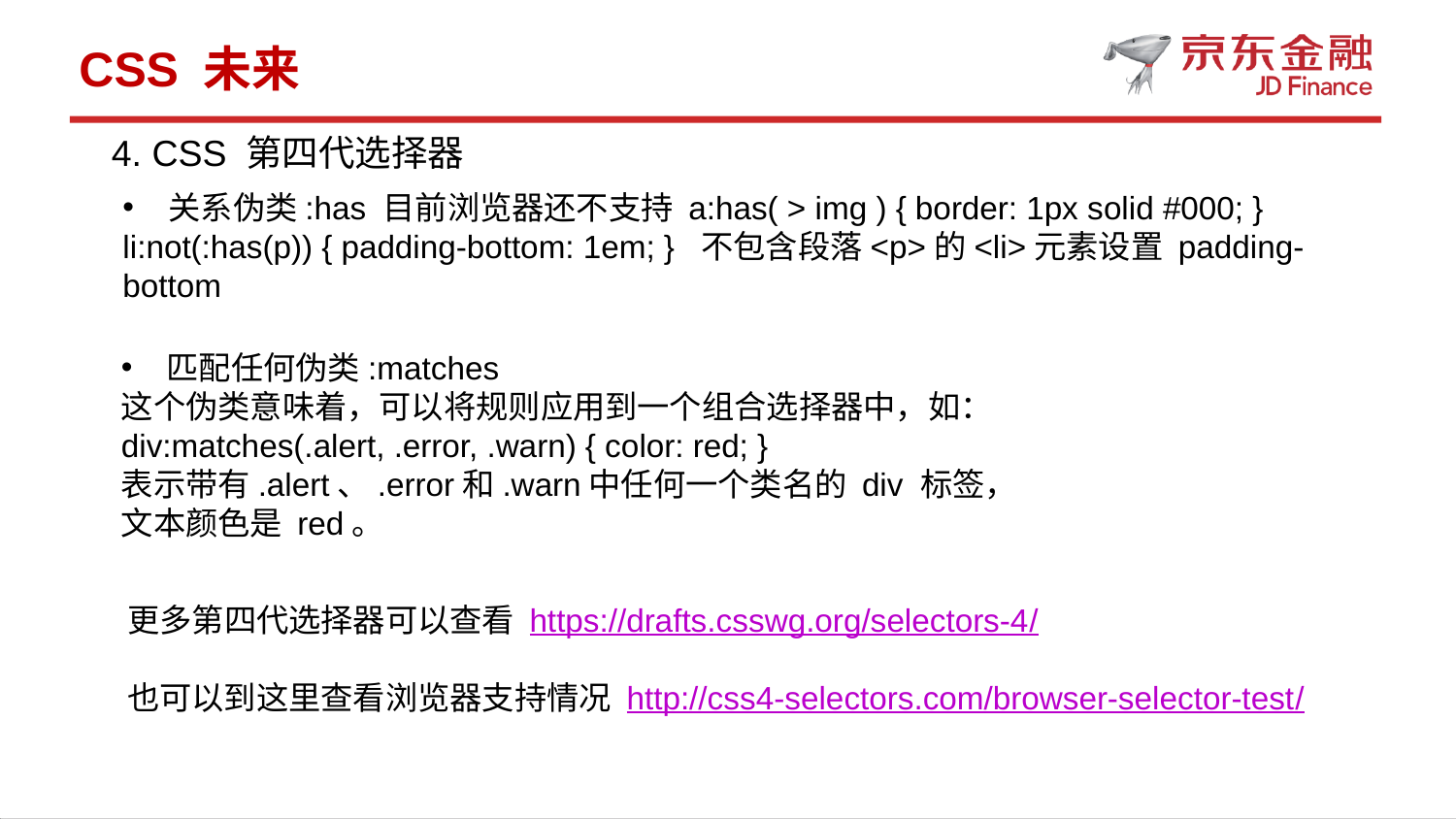

CSS 未来
4. CSS 第四代选择器
关系伪类:has 目前浏览器还不支持 a:has( > img ) { border: 1px solid #000; }
li:not(:has(p)) { padding-bottom: 1em; }  不包含段落<p>的<li>元素设置 padding-bottom
匹配任何伪类:matches
这个伪类意味着，可以将规则应用到一个组合选择器中，如：
div:matches(.alert, .error, .warn) { color: red; }
表示带有.alert、.error和.warn中任何一个类名的 div 标签，
文本颜色是 red。
更多第四代选择器可以查看 https://drafts.csswg.org/selectors-4/

也可以到这里查看浏览器支持情况 http://css4-selectors.com/browser-selector-test/